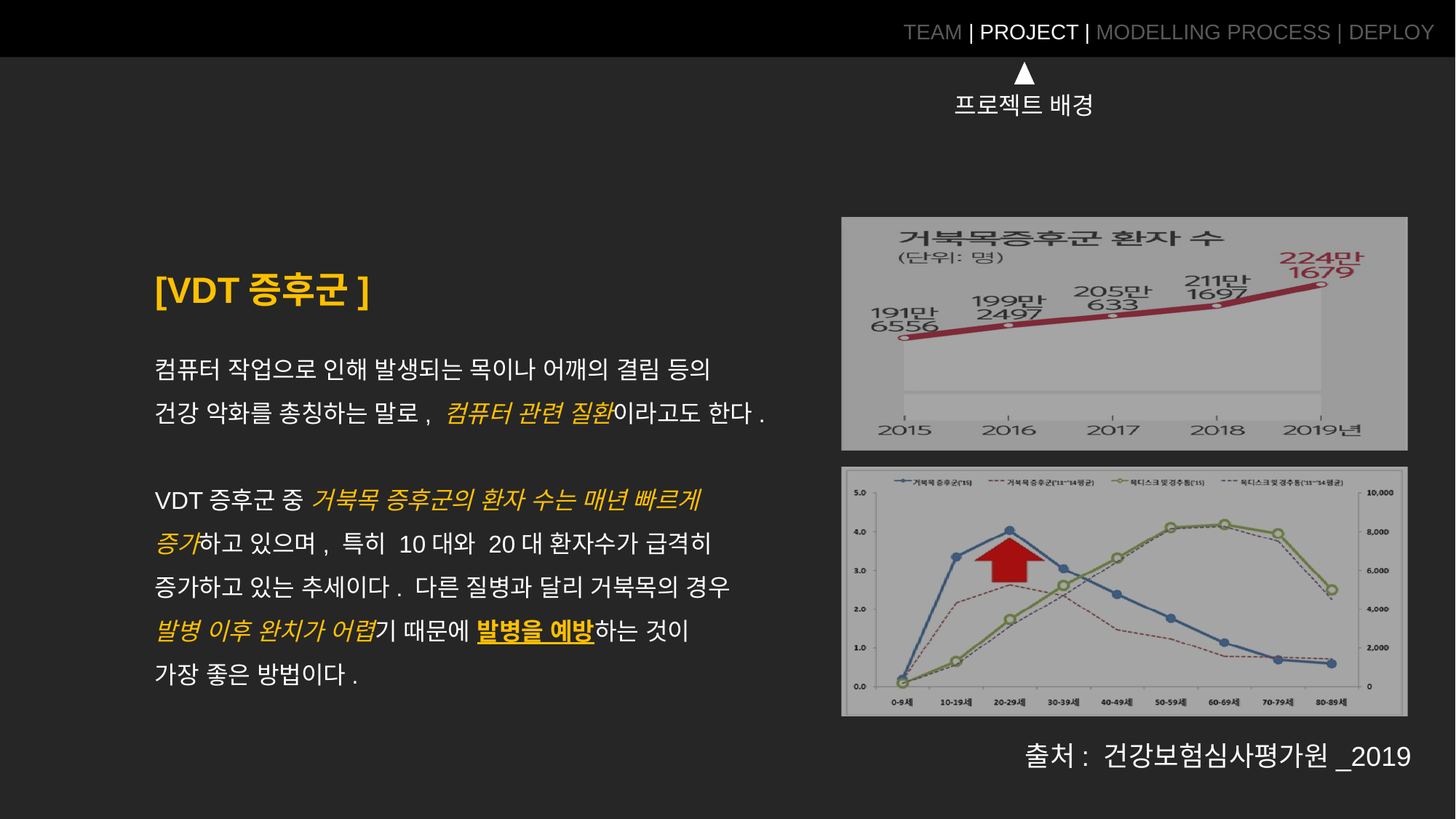

TEAM | PROJECT | MODELLING PROCESS | DEPLOY

프로젝트 배경

[VDT증후군]

컴퓨터 작업으로 인해 발생되는 목이나 어깨의 결림 등의
건강 악화를 총칭하는 말로, 컴퓨터 관련 질환이라고도 한다.

VDT증후군 중 거북목 증후군의 환자 수는 매년 빠르게
증가하고 있으며, 특히 10대와 20대 환자수가 급격히
증가하고 있는 추세이다. 다른 질병과 달리 거북목의 경우
발병 이후 완치가 어렵기 때문에 발병을 예방하는 것이
가장 좋은 방법이다.

출처: 건강보험심사평가원_2019